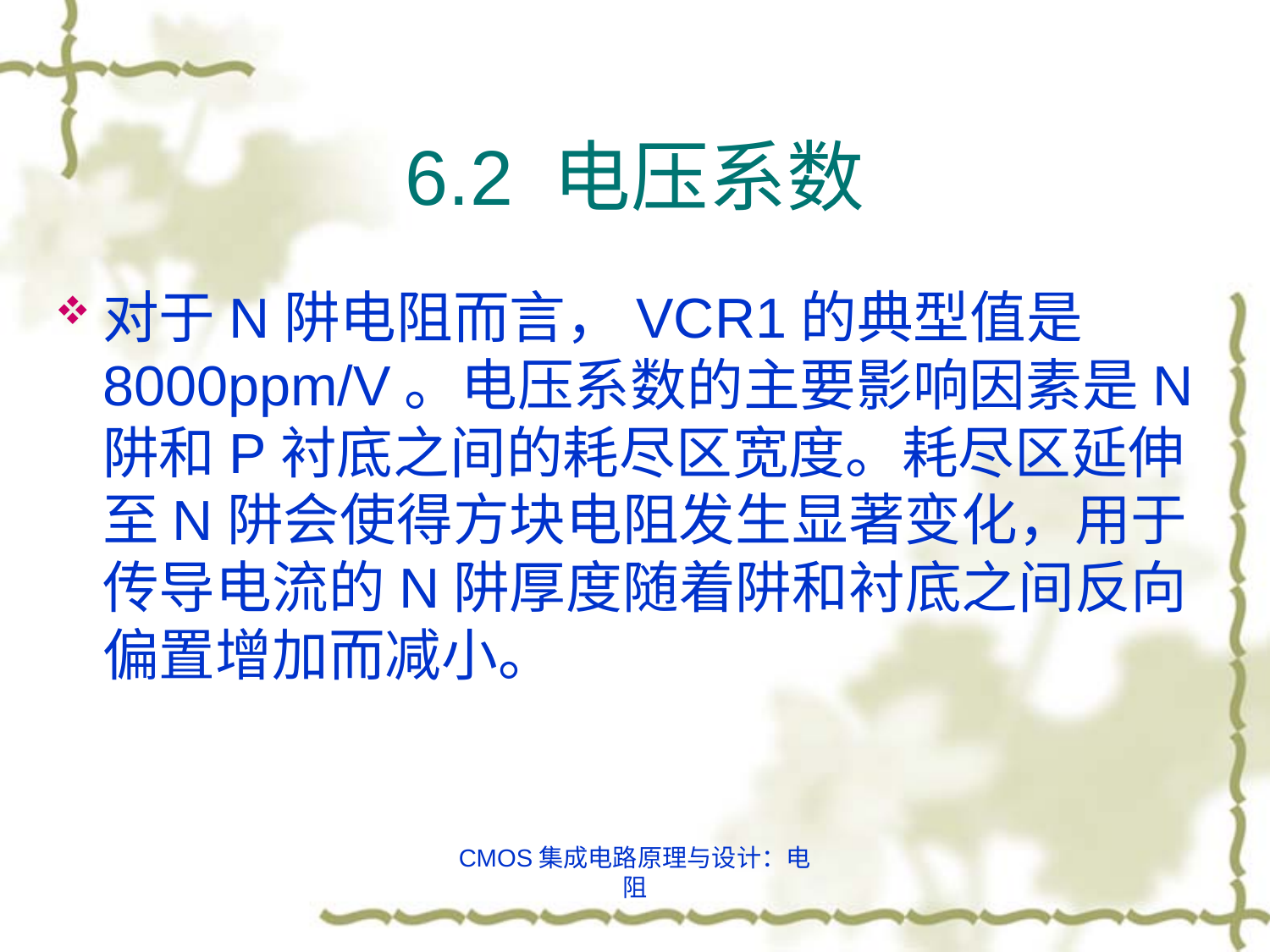

# 6.2 电压系数
对于N阱电阻而言，VCR1的典型值是8000ppm/V。电压系数的主要影响因素是N阱和P衬底之间的耗尽区宽度。耗尽区延伸至N阱会使得方块电阻发生显著变化，用于传导电流的N阱厚度随着阱和衬底之间反向偏置增加而减小。
CMOS集成电路原理与设计：电阻
8